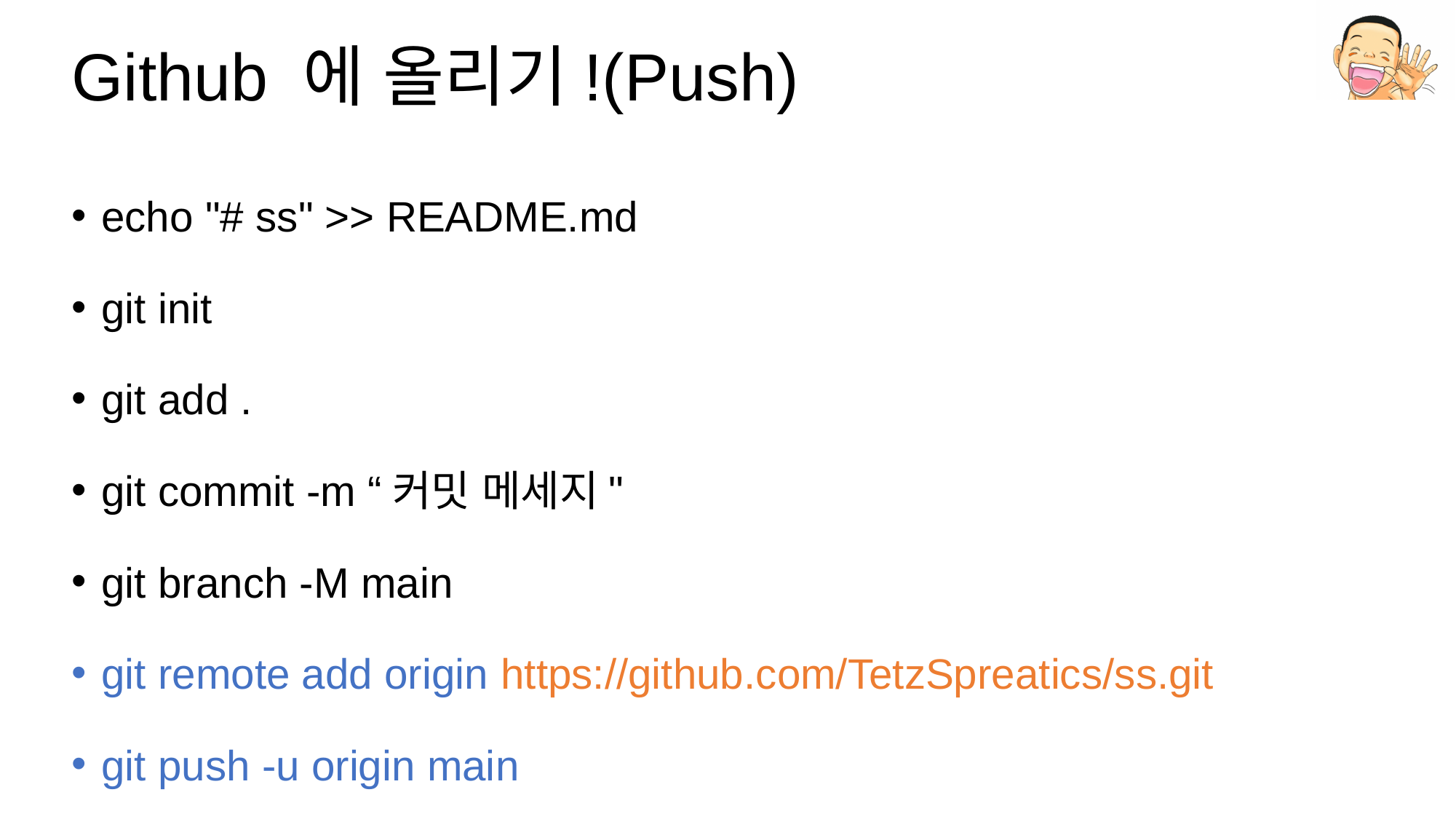

# Github 에 올리기!(Push)
echo "# ss" >> README.md
git init
git add .
git commit -m “커밋 메세지"
git branch -M main
git remote add origin https://github.com/TetzSpreatics/ss.git
git push -u origin main